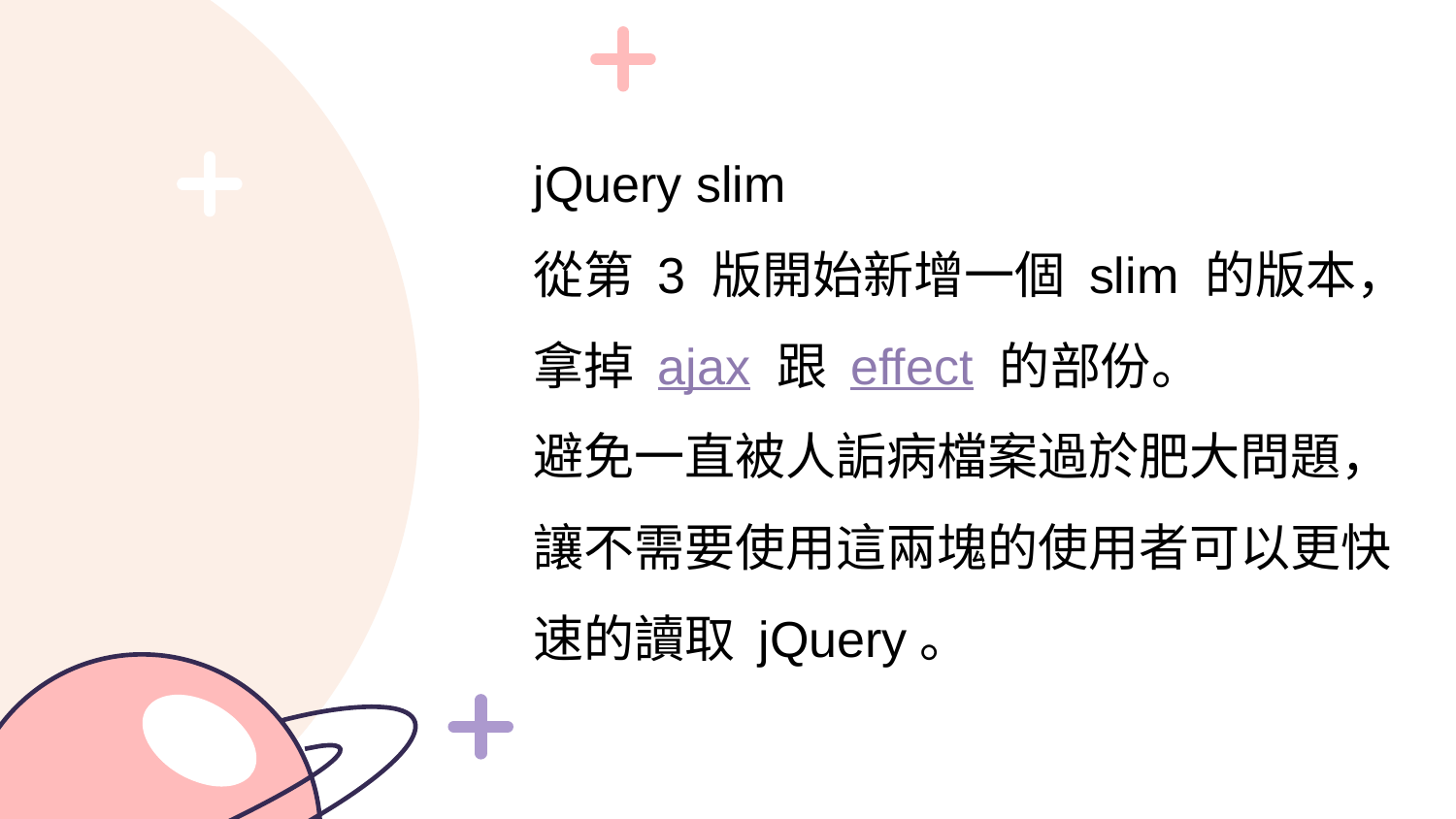

jQuery slim
從第 3 版開始新增一個 slim 的版本，
拿掉 ajax 跟 effect 的部份。
避免一直被人詬病檔案過於肥大問題，
讓不需要使用這兩塊的使用者可以更快速的讀取 jQuery。